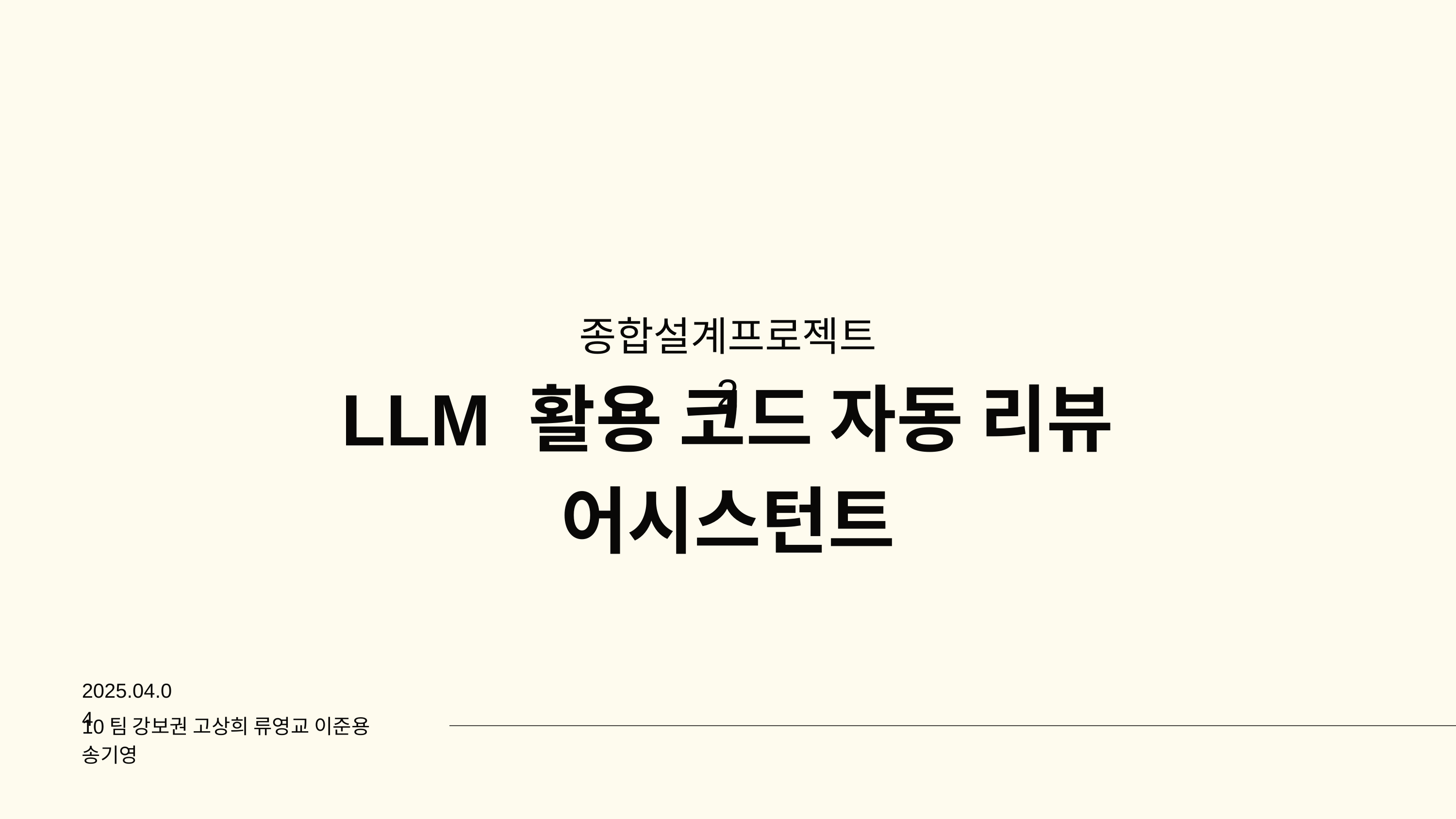

종합설계프로젝트 2
LLM 활용 코드 자동 리뷰 어시스턴트
2025.04.04
10팀 강보권 고상희 류영교 이준용 송기영